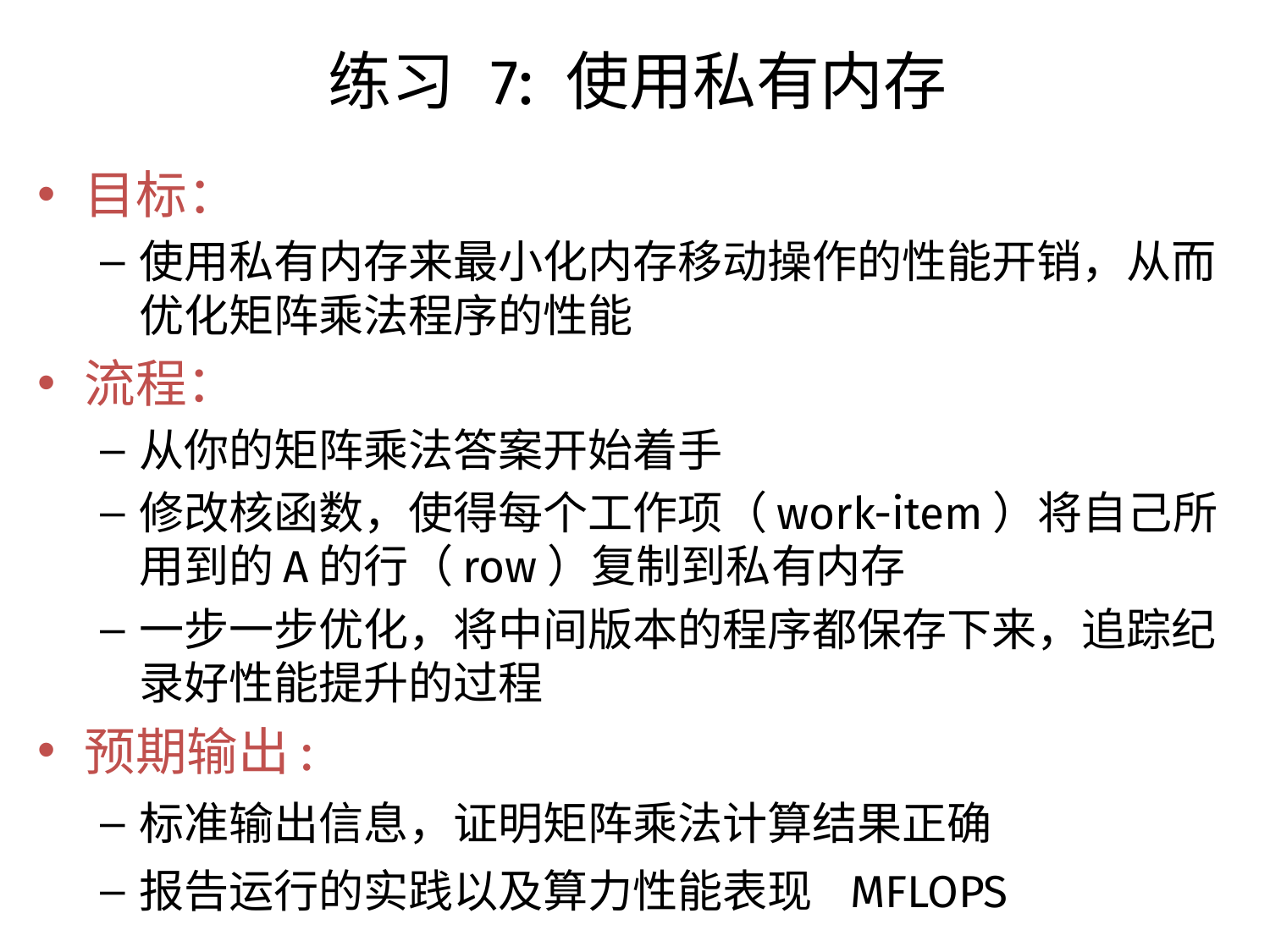

练习 7: 使用私有内存
目标：
使用私有内存来最小化内存移动操作的性能开销，从而优化矩阵乘法程序的性能
流程：
从你的矩阵乘法答案开始着手
修改核函数，使得每个工作项（work-item）将自己所用到的A的行（row）复制到私有内存
一步一步优化，将中间版本的程序都保存下来，追踪纪录好性能提升的过程
预期输出:
标准输出信息，证明矩阵乘法计算结果正确
报告运行的实践以及算力性能表现  MFLOPS